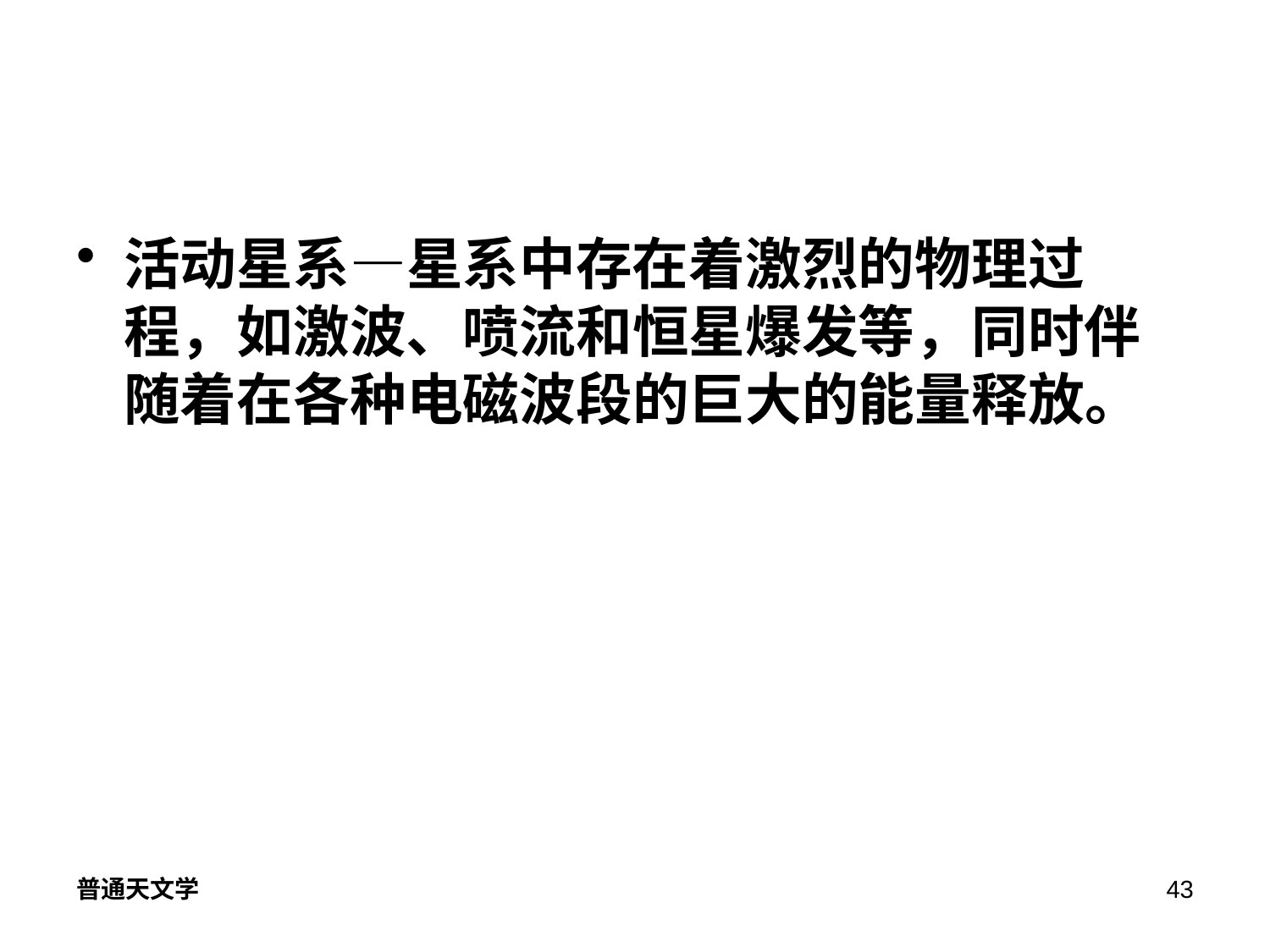

活动星系—星系中存在着激烈的物理过程，如激波、喷流和恒星爆发等，同时伴随着在各种电磁波段的巨大的能量释放。

普通天文学
43